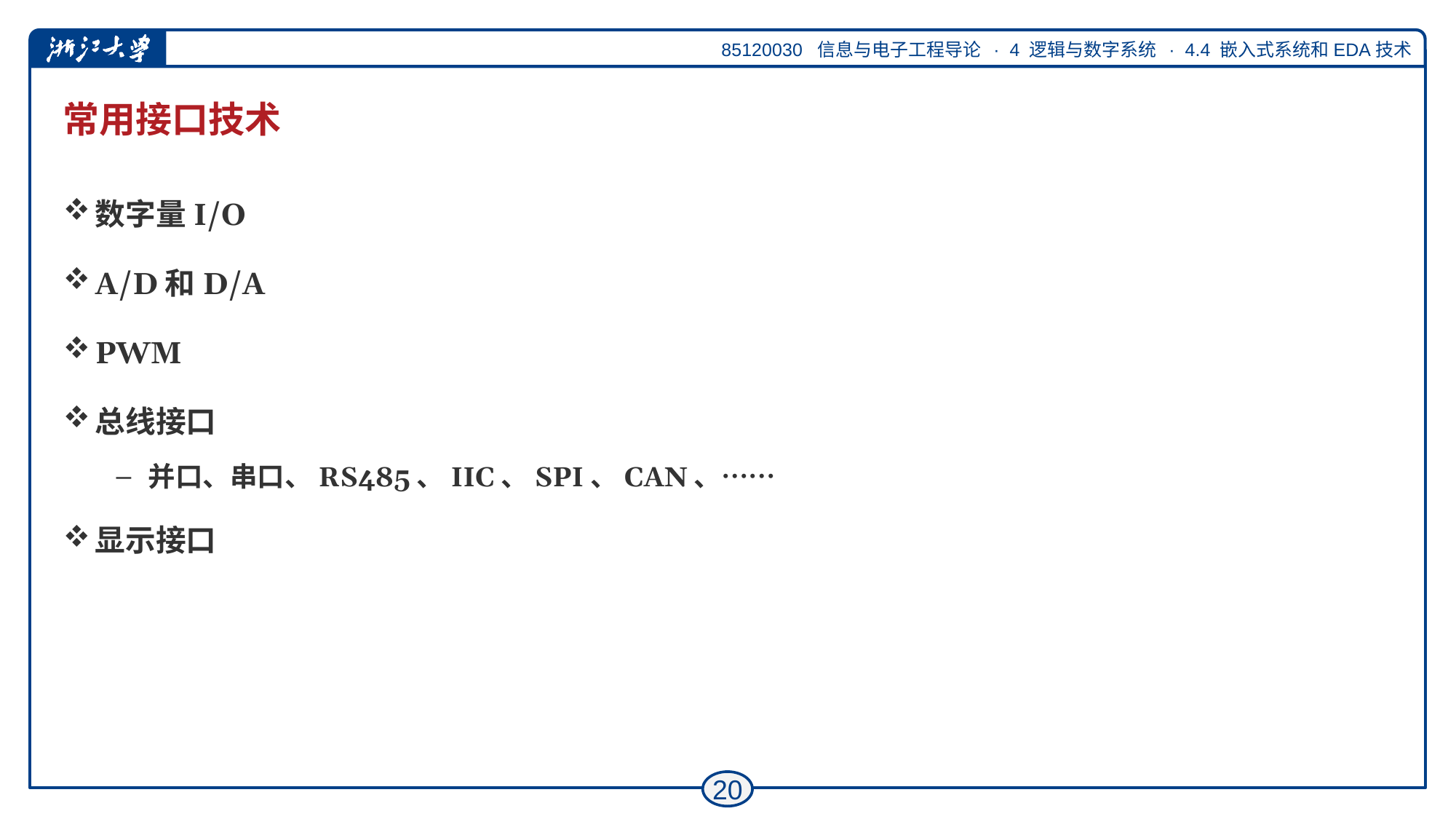

# 常用接口技术
数字量I/O
A/D和D/A
PWM
总线接口
并口、串口、RS485、IIC、SPI、CAN、……
显示接口